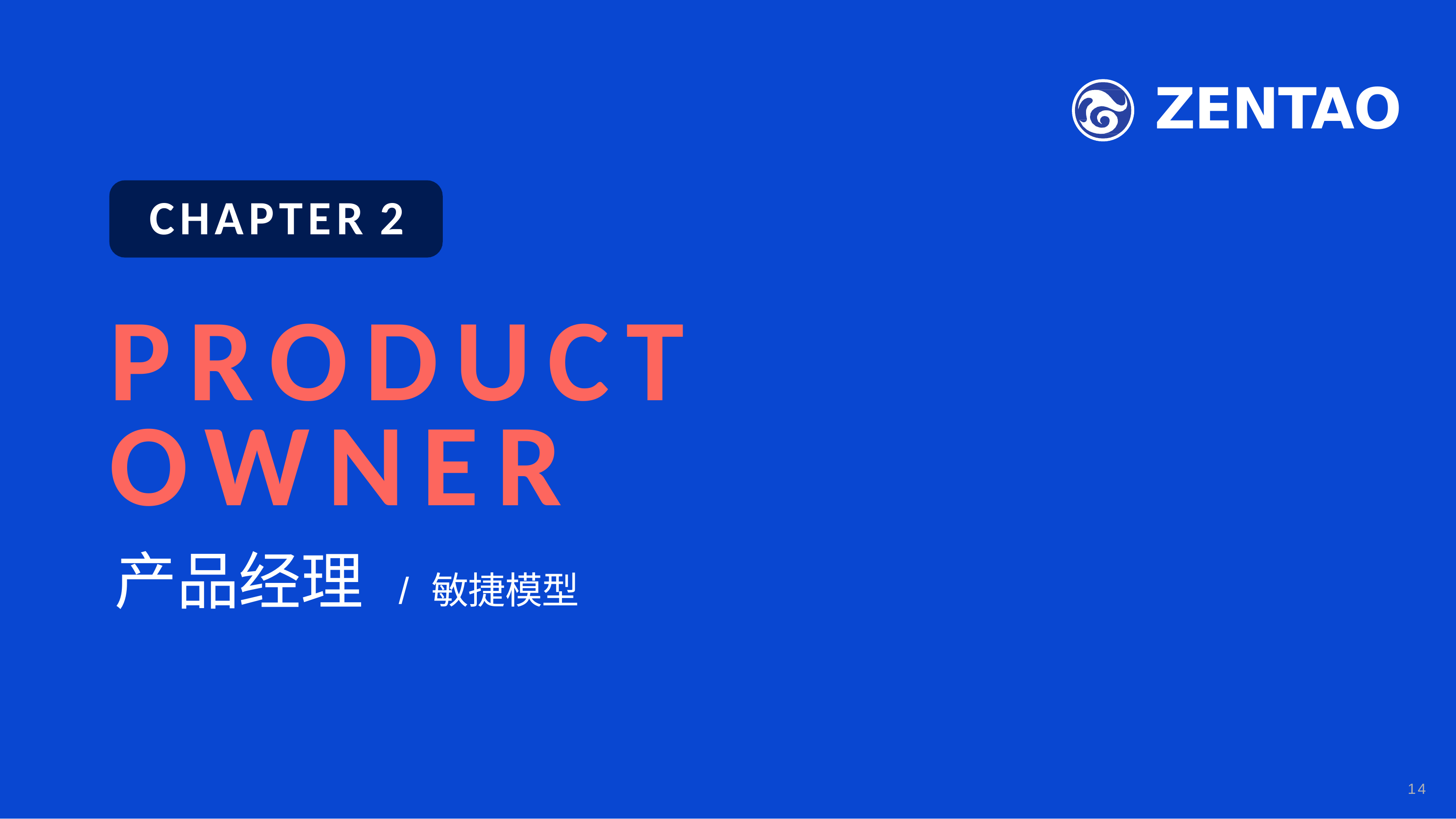

ZENTAO

CHAPTER 2
# PRODUCT OWNER
产品经理
/	敏捷模型
14